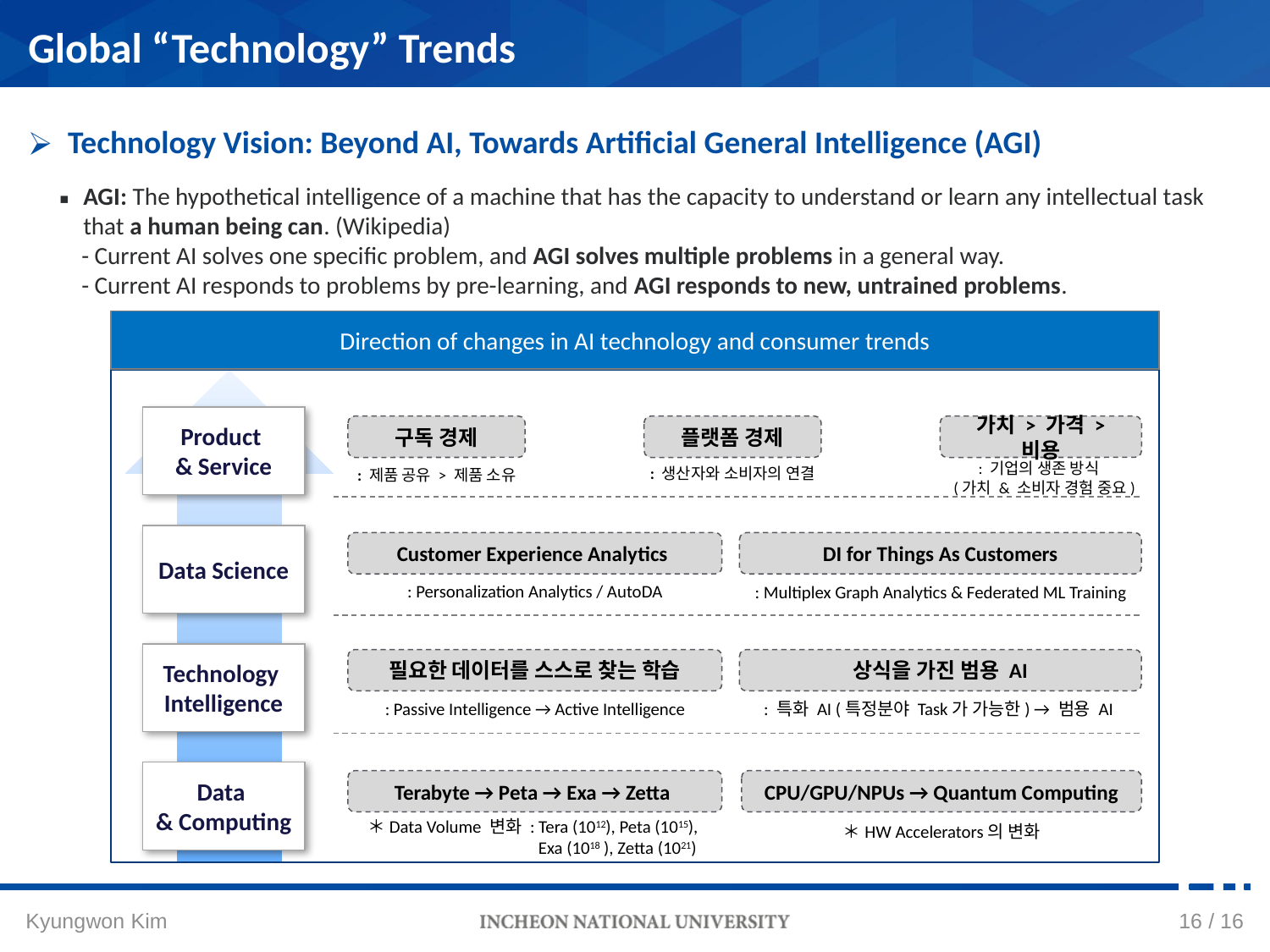

Global “Technology” Trends
Technology Vision: Beyond AI, Towards Artificial General Intelligence (AGI)
AGI: The hypothetical intelligence of a machine that has the capacity to understand or learn any intellectual task that a human being can. (Wikipedia)
    - Current AI solves one specific problem, and AGI solves multiple problems in a general way.
    - Current AI responds to problems by pre-learning, and AGI responds to new, untrained problems.
Direction of changes in AI technology and consumer trends

Product
& Service
구독 경제
플랫폼 경제
가치 > 가격 > 비용
: 기업의 생존 방식
  (가치 & 소비자 경험 중요)
: 생산자와 소비자의 연결
: 제품 공유 > 제품 소유
Data Science
Customer Experience Analytics
DI for Things As Customers
: Personalization Analytics / AutoDA
: Multiplex Graph Analytics & Federated ML Training
Technology
Intelligence
필요한 데이터를 스스로 찾는 학습
상식을 가진 범용 AI
: Passive Intelligence → Active Intelligence
: 특화 AI (특정분야 Task가 가능한) → 범용 AI
Data
& Computing
Terabyte → Peta → Exa → Zetta
CPU/GPU/NPUs → Quantum Computing
＊Data Volume 변화 : Tera (1012), Peta (1015),
                                         Exa (1018 ), Zetta (1021)
＊HW Accelerators의 변화
16 / 16